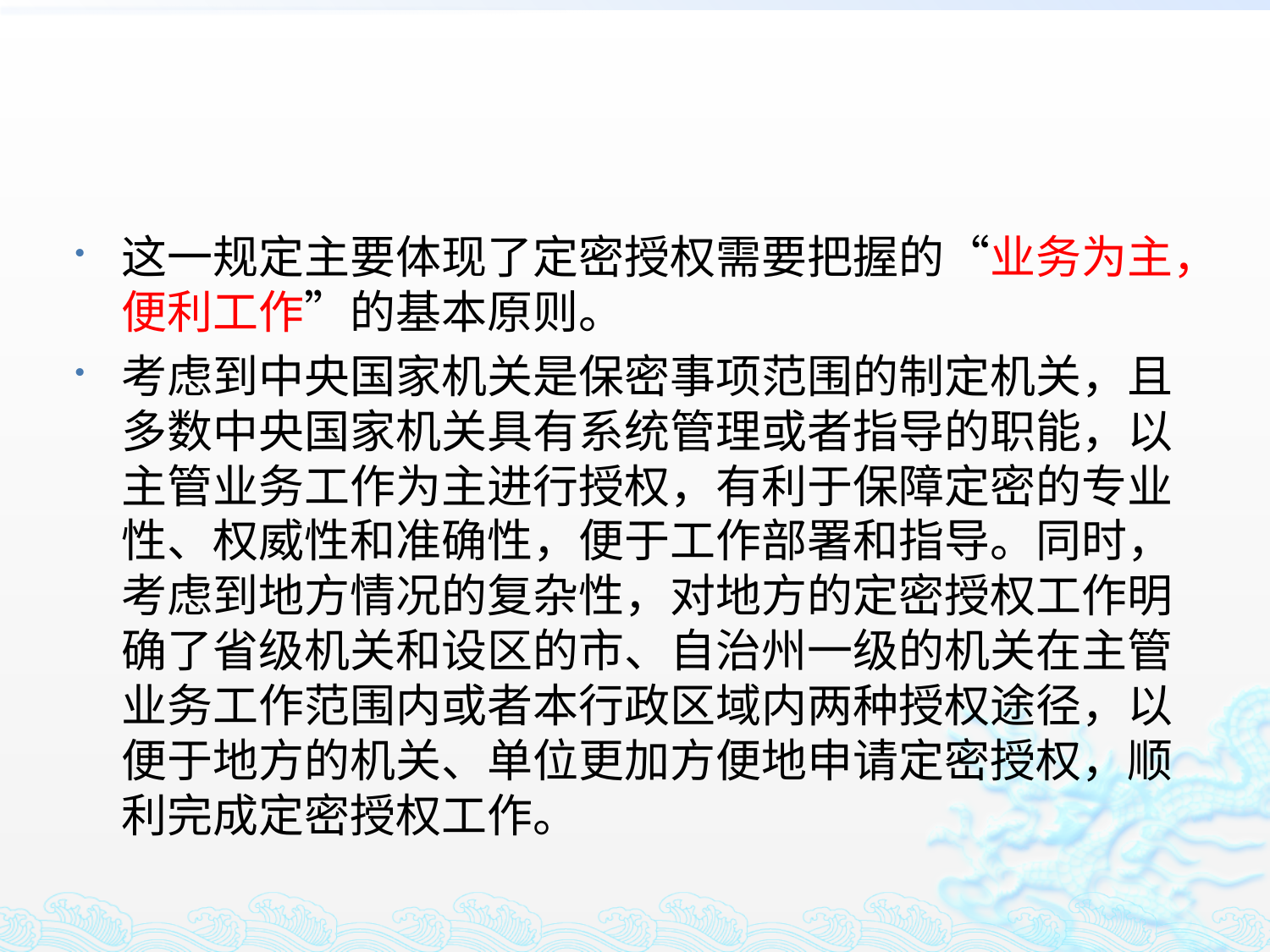

#
这一规定主要体现了定密授权需要把握的“业务为主，便利工作”的基本原则。
考虑到中央国家机关是保密事项范围的制定机关，且多数中央国家机关具有系统管理或者指导的职能，以主管业务工作为主进行授权，有利于保障定密的专业性、权威性和准确性，便于工作部署和指导。同时，考虑到地方情况的复杂性，对地方的定密授权工作明确了省级机关和设区的市、自治州一级的机关在主管业务工作范围内或者本行政区域内两种授权途径，以便于地方的机关、单位更加方便地申请定密授权，顺利完成定密授权工作。